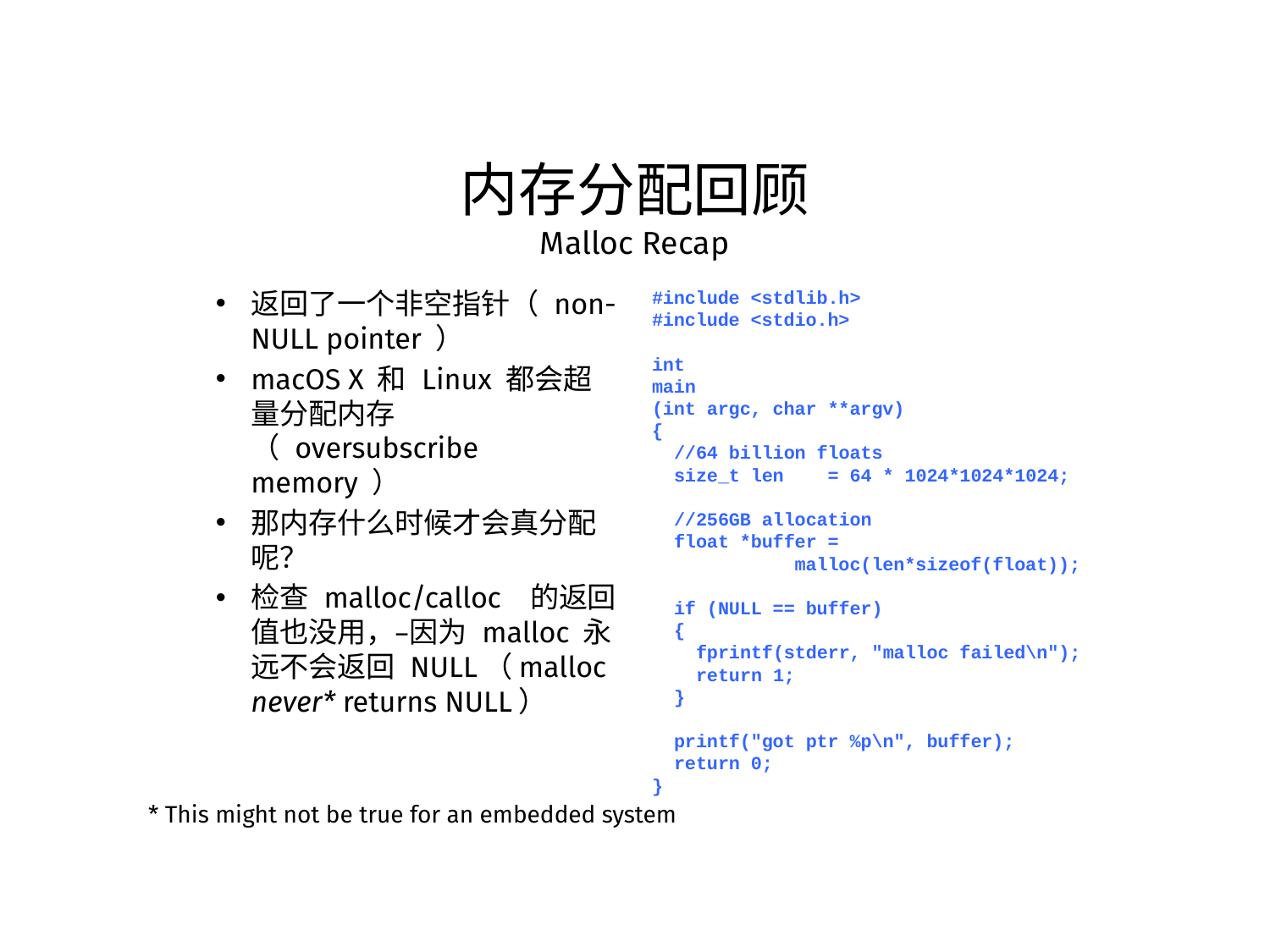

内存分配回顾
Malloc Recap
返回了一个非空指针（ non-NULL pointer ）
macOS X 和 Linux 都会超量分配内存（ oversubscribe memory ）
那内存什么时候才会真分配呢？
检查 malloc/calloc   的返回值也没用，–因为 malloc 永远不会返回 NULL（malloc never* returns NULL）
#include <stdlib.h>
#include <stdio.h>

int
main
(int argc, char **argv)
{
  //64 billion floats
  size_t len    = 64 * 1024*1024*1024;

  //256GB allocation
  float *buffer =
             malloc(len*sizeof(float));

  if (NULL == buffer)
  {
    fprintf(stderr, "malloc failed\n");
    return 1;
  }

  printf("got ptr %p\n", buffer);
  return 0;
}
* This might not be true for an embedded system